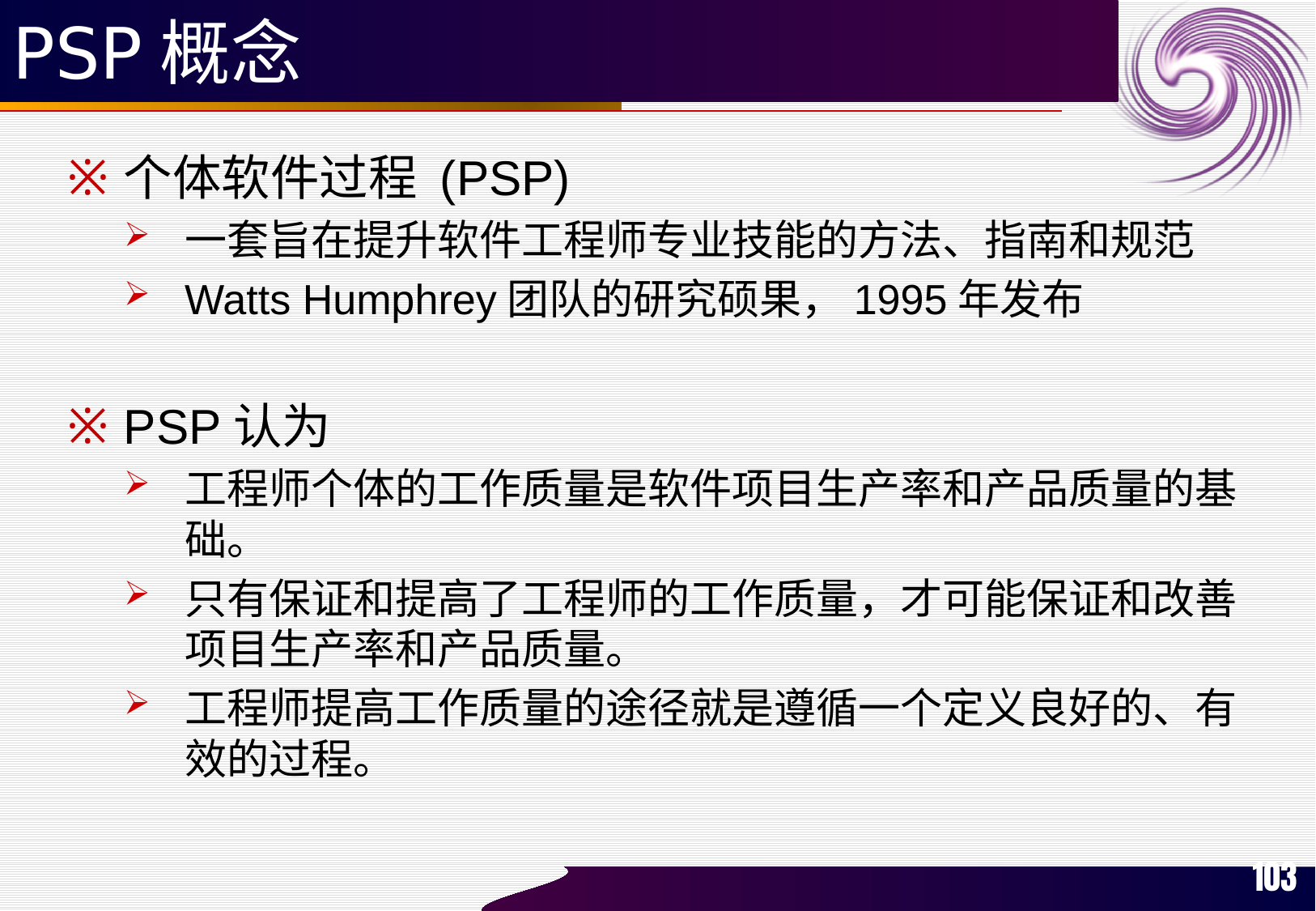

# PSP概念
个体软件过程 (PSP)
一套旨在提升软件工程师专业技能的方法、指南和规范
Watts Humphrey团队的研究硕果，1995年发布

PSP认为
工程师个体的工作质量是软件项目生产率和产品质量的基础。
只有保证和提高了工程师的工作质量，才可能保证和改善项目生产率和产品质量。
工程师提高工作质量的途径就是遵循一个定义良好的、有效的过程。
103